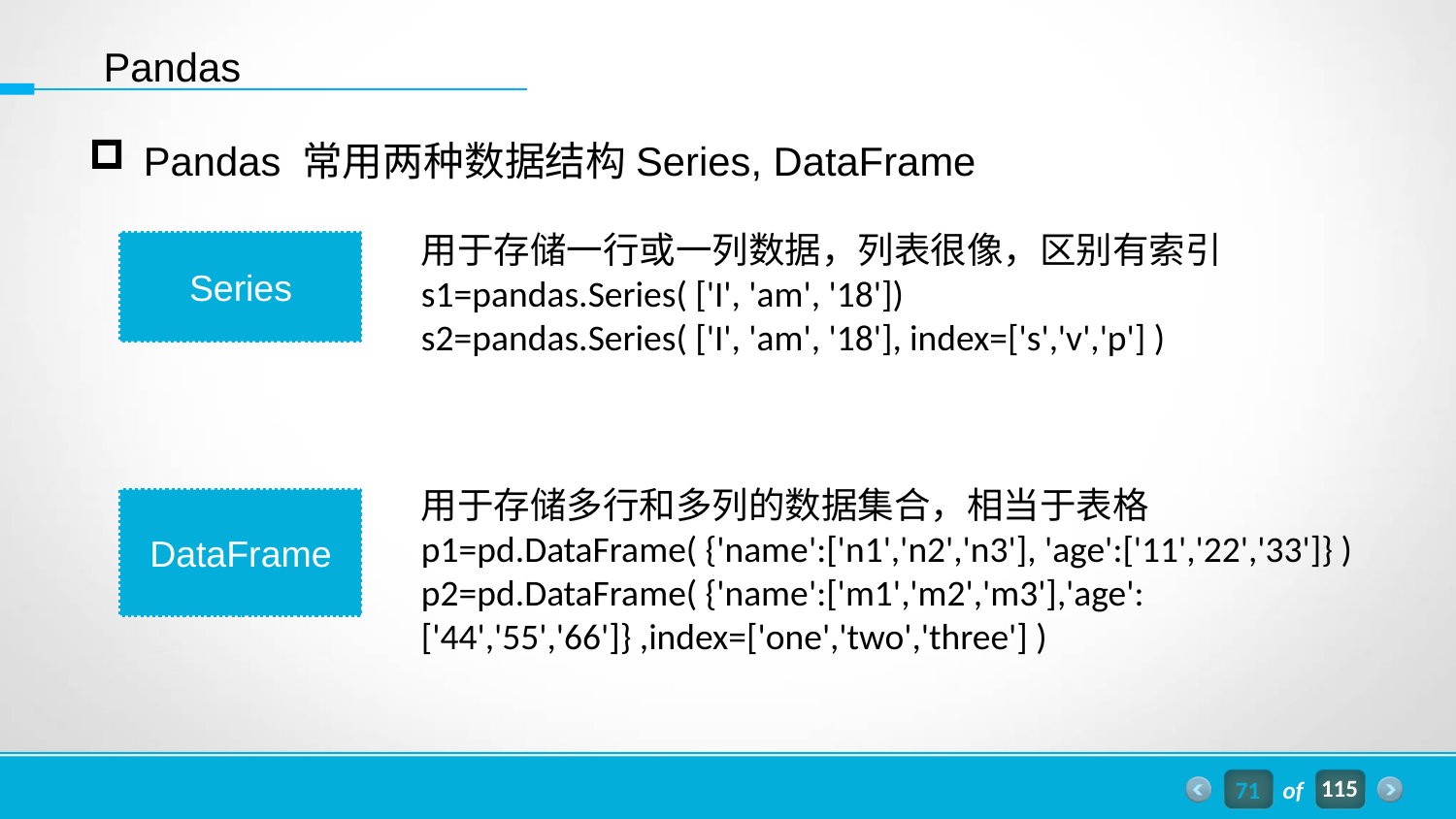

Pandas

Pandas 常用两种数据结构Series, DataFrame
用于存储一行或一列数据，列表很像，区别有索引
s1=pandas.Series( ['I', 'am', '18'])
s2=pandas.Series( ['I', 'am', '18'], index=['s','v','p'] )
Series
用于存储多行和多列的数据集合，相当于表格
p1=pd.DataFrame( {'name':['n1','n2','n3'], 'age':['11','22','33']} )
p2=pd.DataFrame( {'name':['m1','m2','m3'],'age':['44','55','66']} ,index=['one','two','three'] )
DataFrame
71